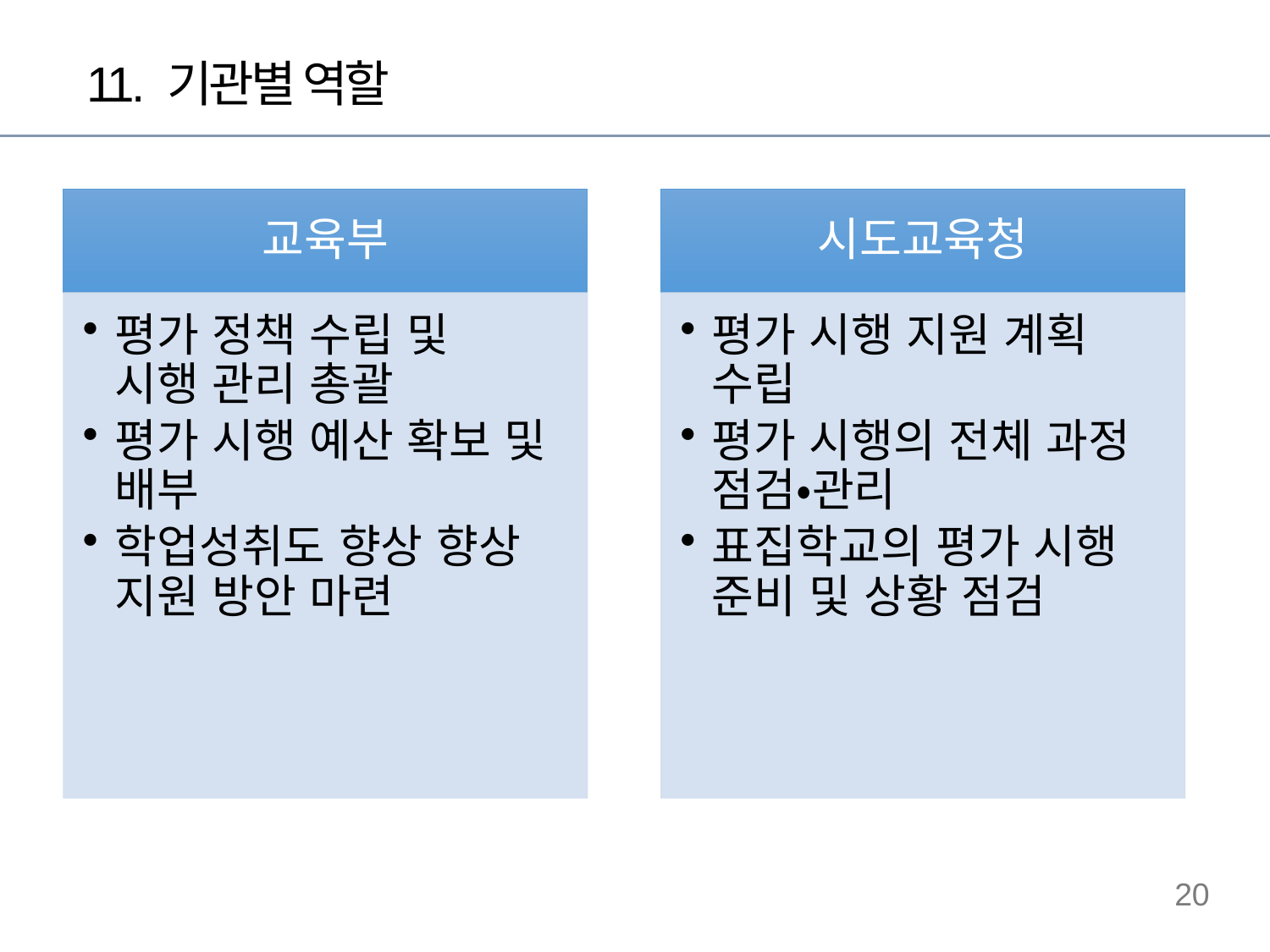

11. 기관별 역할
교육부
평가 정책 수립 및    시행 관리 총괄
평가 시행 예산 확보 및 배부
학업성취도 향상 향상 지원 방안 마련
시도교육청
평가 시행 지원 계획 수립
평가 시행의 전체 과정 점검‧관리
표집학교의 평가 시행 준비 및 상황 점검

20